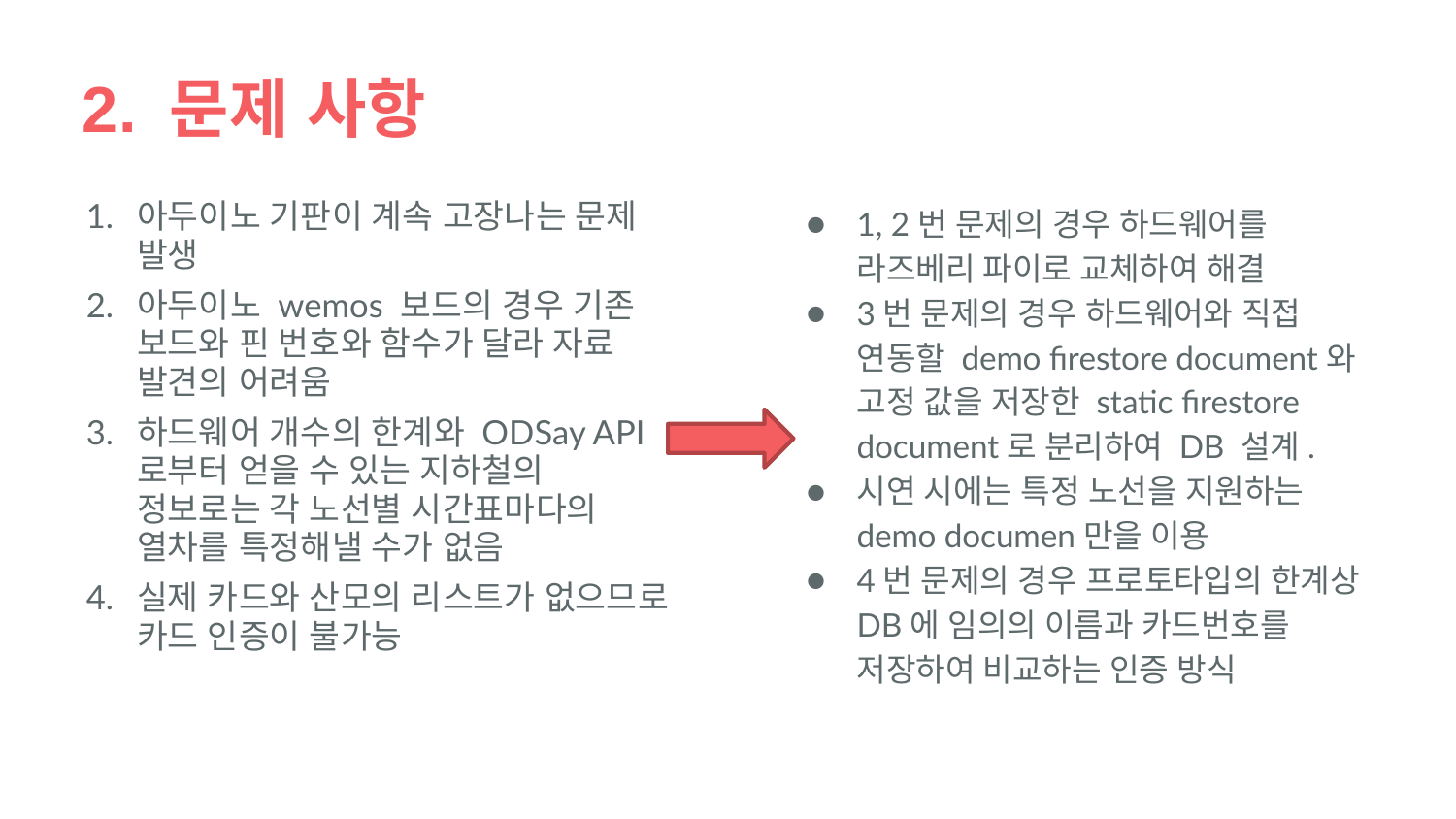

# 2. 문제 사항
아두이노 기판이 계속 고장나는 문제 발생
아두이노 wemos 보드의 경우 기존 보드와 핀 번호와 함수가 달라 자료 발견의 어려움
하드웨어 개수의 한계와 ODSay API로부터 얻을 수 있는 지하철의 정보로는 각 노선별 시간표마다의 열차를 특정해낼 수가 없음
실제 카드와 산모의 리스트가 없으므로 카드 인증이 불가능
1, 2번 문제의 경우 하드웨어를 라즈베리 파이로 교체하여 해결
3번 문제의 경우 하드웨어와 직접 연동할 demo firestore document와 고정 값을 저장한 static firestore document로 분리하여 DB 설계.
시연 시에는 특정 노선을 지원하는 demo documen만을 이용
4번 문제의 경우 프로토타입의 한계상 DB에 임의의 이름과 카드번호를 저장하여 비교하는 인증 방식